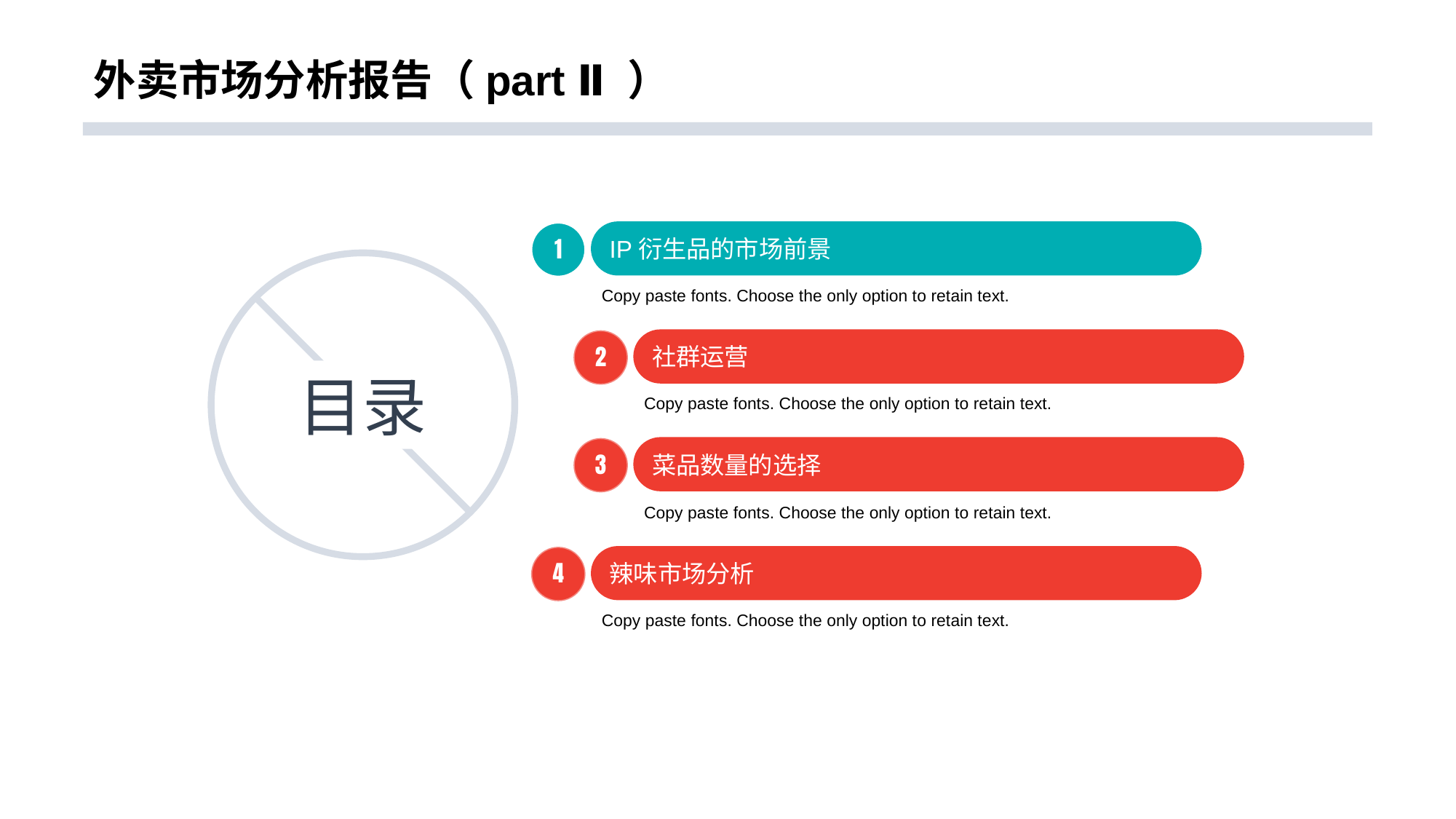

# 外卖市场分析报告（part Ⅱ ）
IP衍生品的市场前景
1

Copy paste fonts. Choose the only option to retain text.
社群运营
2
目录
Copy paste fonts. Choose the only option to retain text.
菜品数量的选择
3
Copy paste fonts. Choose the only option to retain text.
辣味市场分析
4
Copy paste fonts. Choose the only option to retain text.